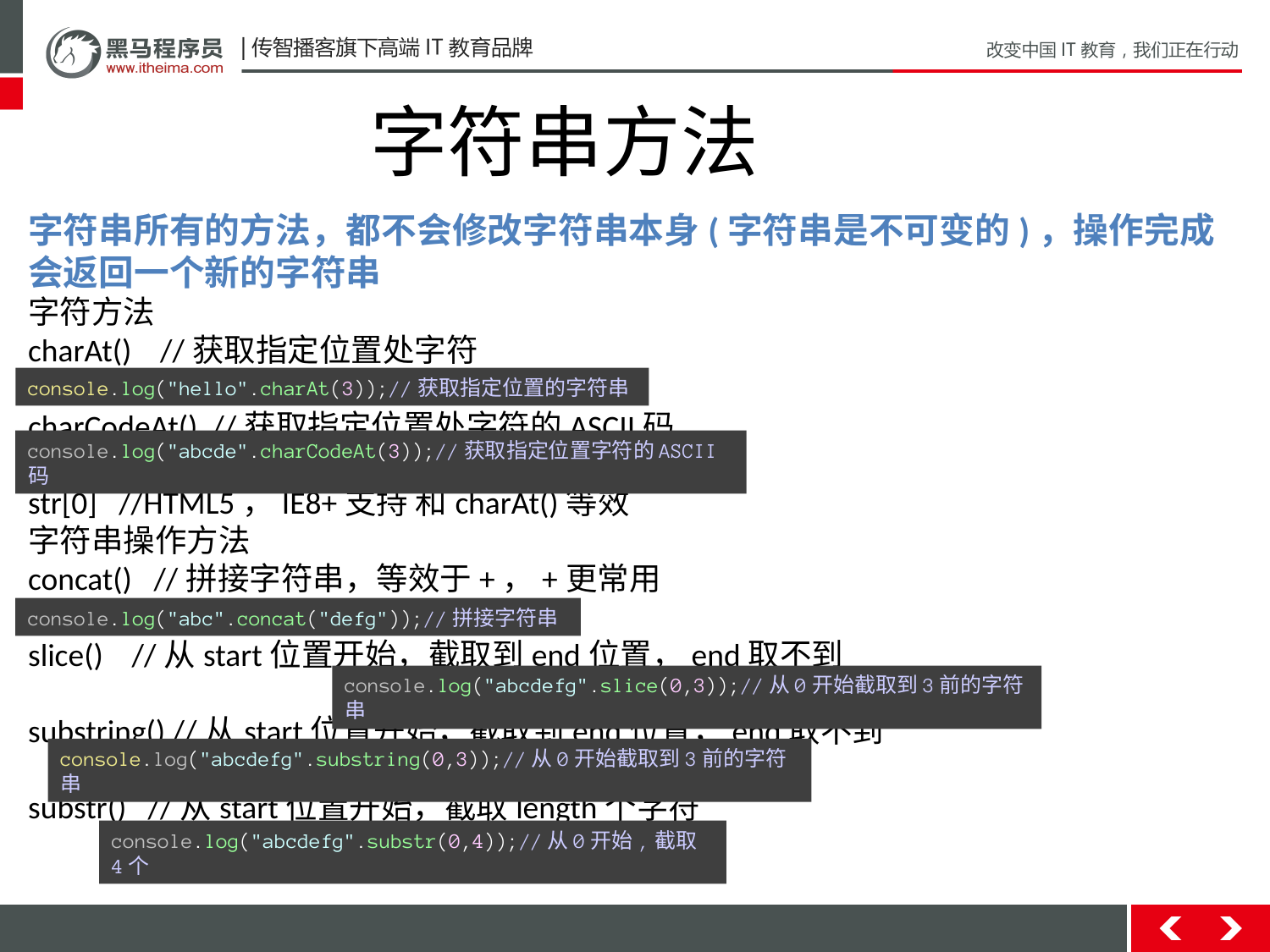

字符串方法
字符串所有的方法，都不会修改字符串本身(字符串是不可变的)，操作完成会返回一个新的字符串
字符方法
charAt()    //获取指定位置处字符

charCodeAt()  //获取指定位置处字符的ASCII码

str[0]   //HTML5，IE8+支持 和charAt()等效
字符串操作方法
concat()   //拼接字符串，等效于+，+更常用

slice()    //从start位置开始，截取到end位置，end取不到

substring() //从start位置开始，截取到end位置，end取不到

substr()   //从start位置开始，截取length个字符
console.log("hello".charAt(3));//获取指定位置的字符串
console.log("abcde".charCodeAt(3));//获取指定位置字符的ASCII码
console.log("abc".concat("defg"));//拼接字符串
console.log("abcdefg".slice(0,3));//从0开始截取到3前的字符串
console.log("abcdefg".substring(0,3));//从0开始截取到3前的字符串
console.log("abcdefg".substr(0,4));//从0开始,截取4个